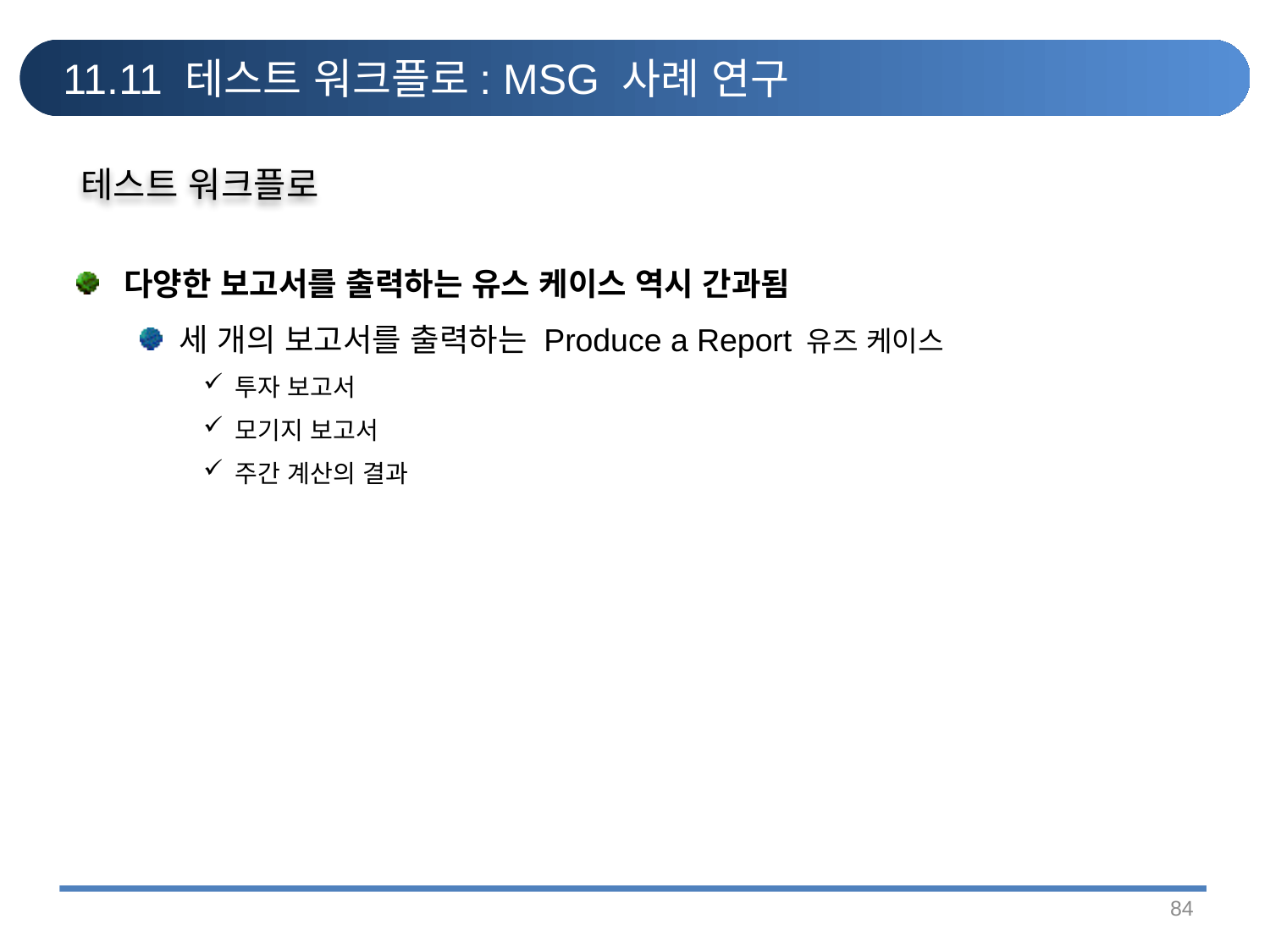

# 11.11 테스트 워크플로: MSG 사례 연구
테스트 워크플로
다양한 보고서를 출력하는 유스 케이스 역시 간과됨
세 개의 보고서를 출력하는 Produce a Report 유즈 케이스
투자 보고서
모기지 보고서
주간 계산의 결과
84